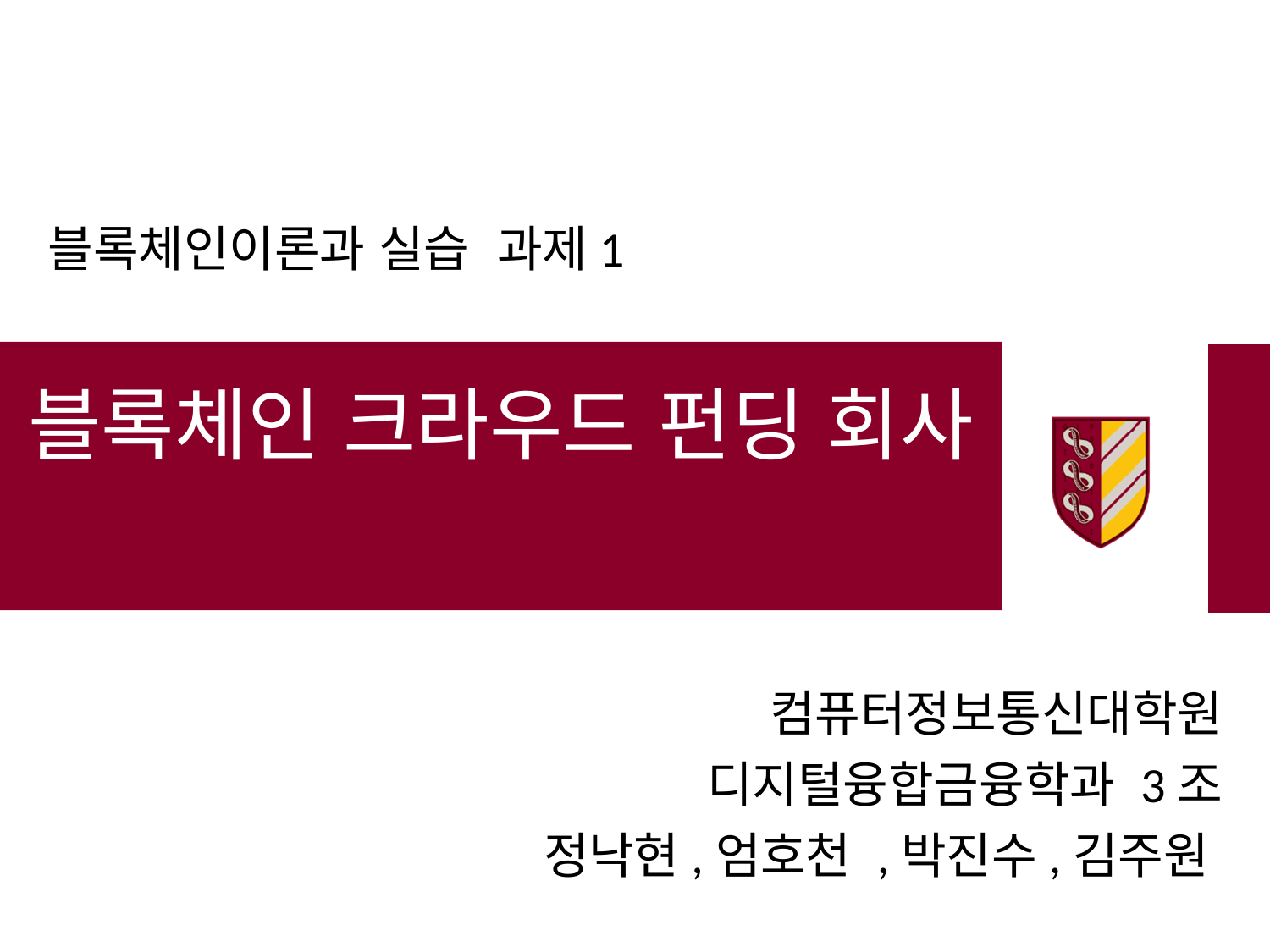

블록체인이론과 실습  과제1
# 블록체인 크라우드 펀딩 회사
컴퓨터정보통신대학원
디지털융합금융학과 3조
정낙현,엄호천 ,박진수,김주원